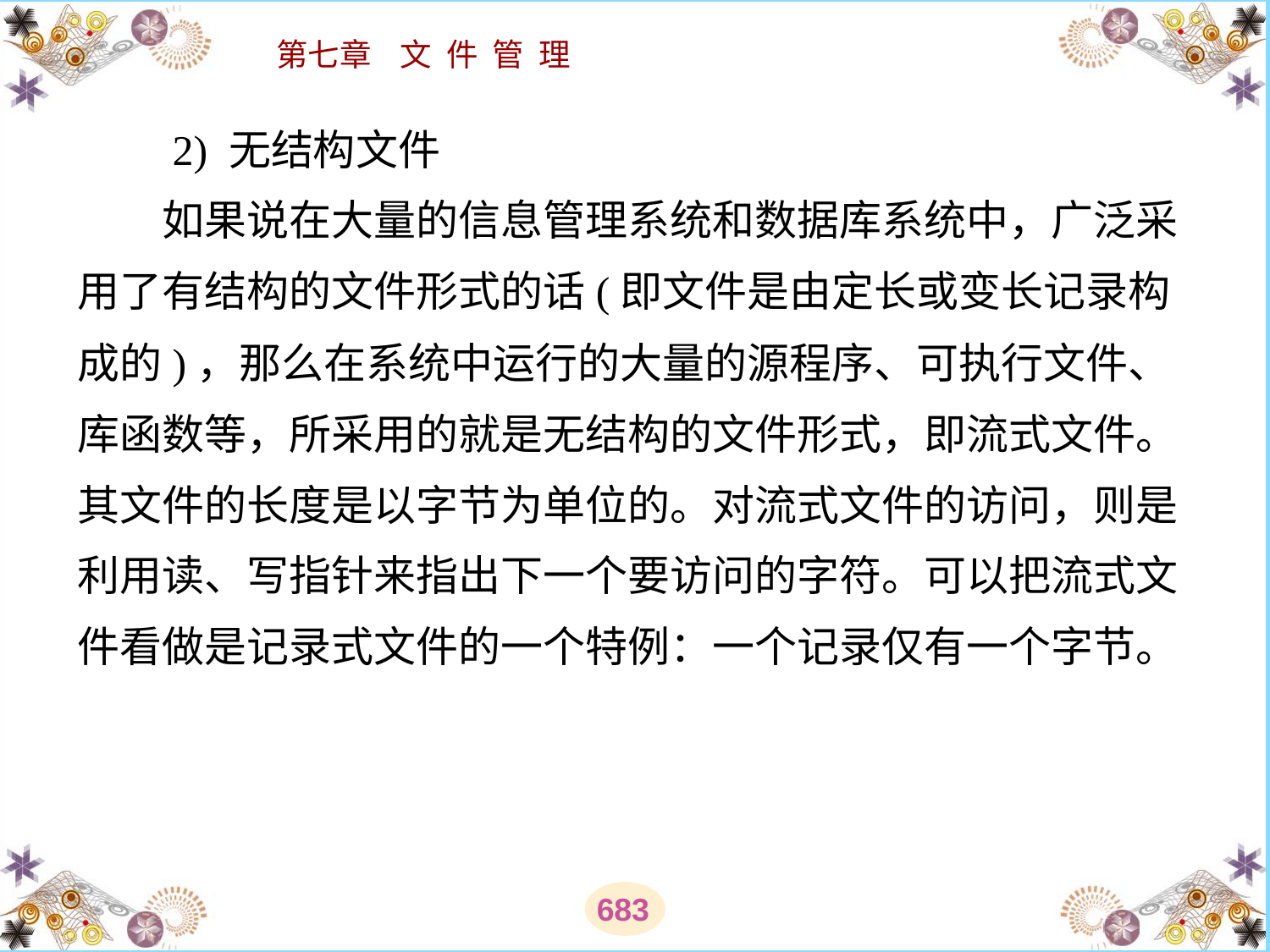

# 2) 无结构文件 　　如果说在大量的信息管理系统和数据库系统中，广泛采用了有结构的文件形式的话(即文件是由定长或变长记录构成的)，那么在系统中运行的大量的源程序、可执行文件、库函数等，所采用的就是无结构的文件形式，即流式文件。其文件的长度是以字节为单位的。对流式文件的访问，则是利用读、写指针来指出下一个要访问的字符。可以把流式文件看做是记录式文件的一个特例：一个记录仅有一个字节。